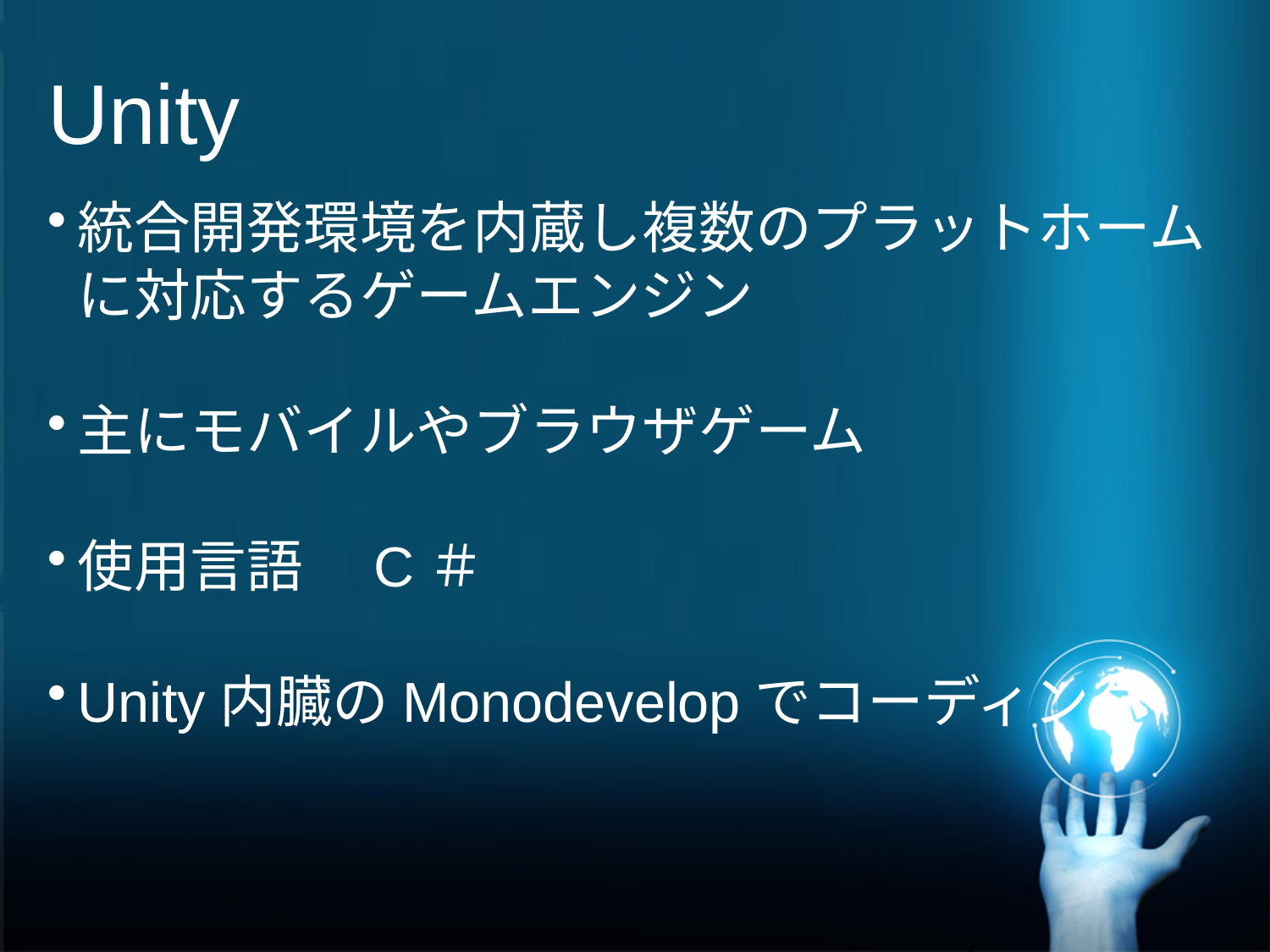

Unity
統合開発環境を内蔵し複数のプラットホームに対応するゲームエンジン

主にモバイルやブラウザゲーム

使用言語　C＃

Unity内臓のMonodevelopでコーディング